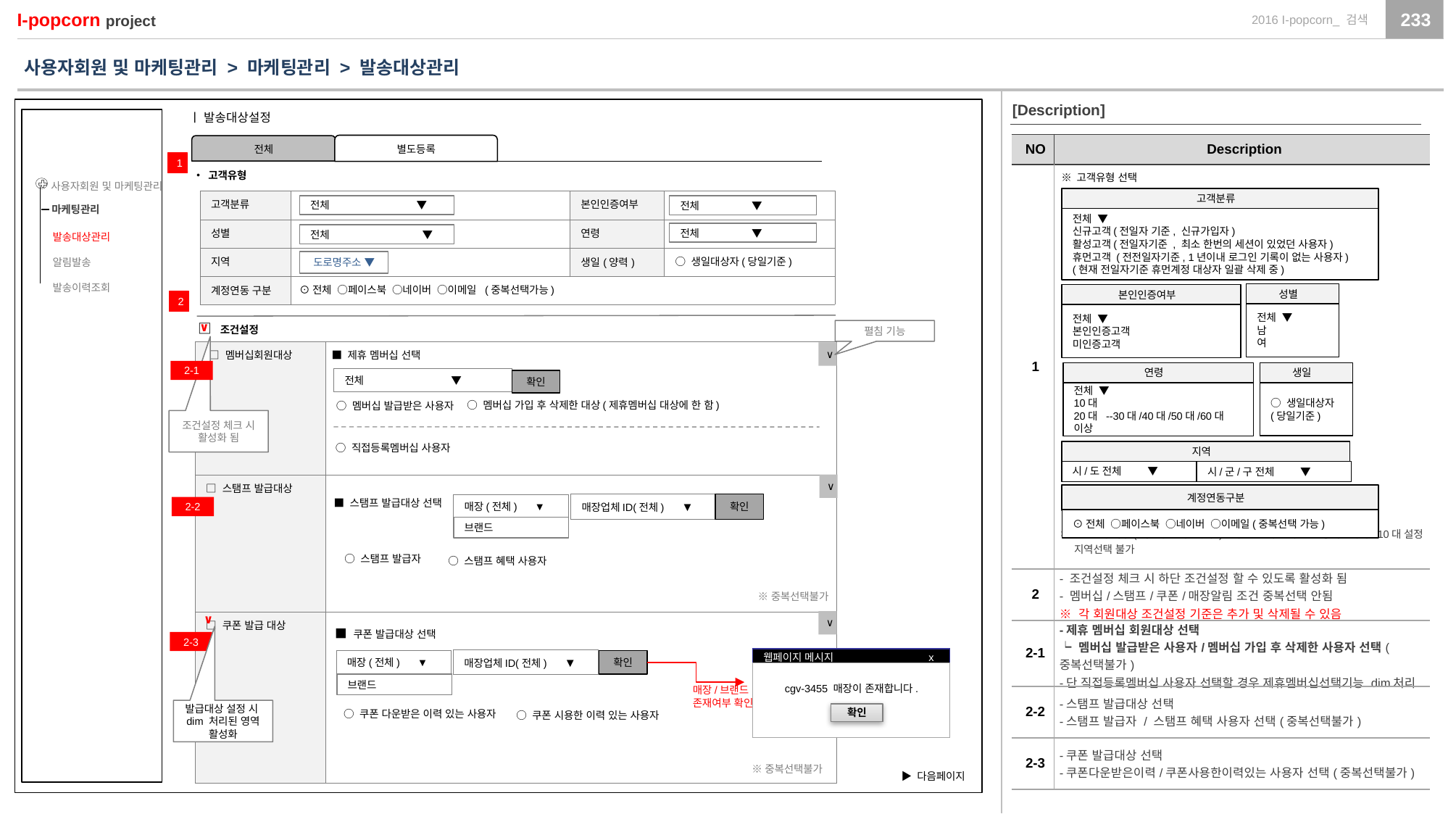

사용자회원 및 마케팅관리 > 마케팅관리 > 발송대상관리
[Description]

ㅣ 발송대상설정

| NO | Description |
| --- | --- |
| 1 | ＊ 본인인증여부(미인증고객일경우) : 성별 선택 불가 / 연령대는 공통 10대 설정 지역선택 불가 |
| 2 | - 조건설정 체크 시 하단 조건설정 할 수 있도록 활성화 됨 - 멤버십/스탬프/쿠폰/매장알림 조건 중복선택 안됨 ※ 각 회원대상 조건설정 기준은 추가 및 삭제될 수 있음 |
| 2-1 | -제휴 멤버십 회원대상 선택 ┕ 멤버십 발급받은 사용자/멤버십 가입 후 삭제한 사용자 선택(중복선택불가) -단 직접등록멤버십 사용자 선택할 경우 제휴멤버십선택기능 dim처리 |
| 2-2 | -스탬프 발급대상 선택 -스탬프 발급자 / 스탬프 혜택 사용자 선택(중복선택불가) |
| 2-3 | -쿠폰 발급대상 선택 -쿠폰다운받은이력/쿠폰사용한이력있는 사용자 선택(중복선택불가) |
별도등록
전체
1
• 고객유형
※ 고객유형 선택
사용자회원 및 마케팅관리
마케팅관리
발송대상관리

알림발송

발송이력조회

고객분류
| 고객분류 |  | 본인인증여부 |  |
| --- | --- | --- | --- |
| 성별 |  | 연령 |  |
| 지역 |  | 생일(양력) |  |
| 계정연동 구분 |  |  |  |
전체                              ▼
전체                  ▼
전체  ▼
신규고객(전일자 기준, 신규가입자)
활성고객(전일자기준 , 최소 한번의 세션이 있었던 사용자)
휴먼고객 (전전일자기준, 1년이내 로그인 기록이 없는 사용자)
(현재 전일자기준 휴먼계정 대상자 일괄 삭제 중)
전체                  ▼
전체                                ▼
○ 생일대상자(당일기준)
도로명주소 ▼
⊙전체  ○페이스북  ○네이버  ○이메일  (중복선택가능)
성별
전체  ▼
남
여
본인인증여부
전체  ▼
본인인증고객
미인증고객
2
∨
□  조건설정
펼침 기능
| □ 멤버십회원대상 |  |
| --- | --- |
| □ 스탬프 발급대상 |  |
|  |  |
| □ 쿠폰 발급 대상 |  |
∨
■ 제휴 멤버십 선택
2-1
생일
○ 생일대상자
(당일기준)
연령
전체  ▼
10대
20대  --30대/40대/50대/60대 이상
전체                              ▼
확인
 ○ 멤버십 가입 후 삭제한 대상(제휴멤버십 대상에 한 함)
 ○ 멤버십 발급받은 사용자
조건설정 체크 시 활성화 됨
 ○ 직접등록멤버십 사용자
지역
시/도 전체         ▼
시/군/구 전체         ▼
∨
계정연동구분
⊙전체  ○페이스북  ○네이버  ○이메일(중복선택 가능)
■ 스탬프 발급대상 선택
매장업체ID(전체)      ▼
확인
매장(전체)      ▼
2-2
브랜드
 ○ 스탬프 발급자
 ○ 스탬프 혜택 사용자
※중복선택불가
∨
∨
■ 쿠폰 발급대상 선택
2-3
웹페이지 메시지                                x

cgv-3455 매장이 존재합니다.
확인
매장업체ID(전체)      ▼
확인
매장(전체)      ▼
브랜드
매장/브랜드
존재여부 확인
발급대상 설정 시
dim 처리된 영역 활성화
○ 쿠폰 다운받은 이력 있는 사용자

○ 쿠폰 시용한 이력 있는 사용자
※중복선택불가
▶ 다음페이지